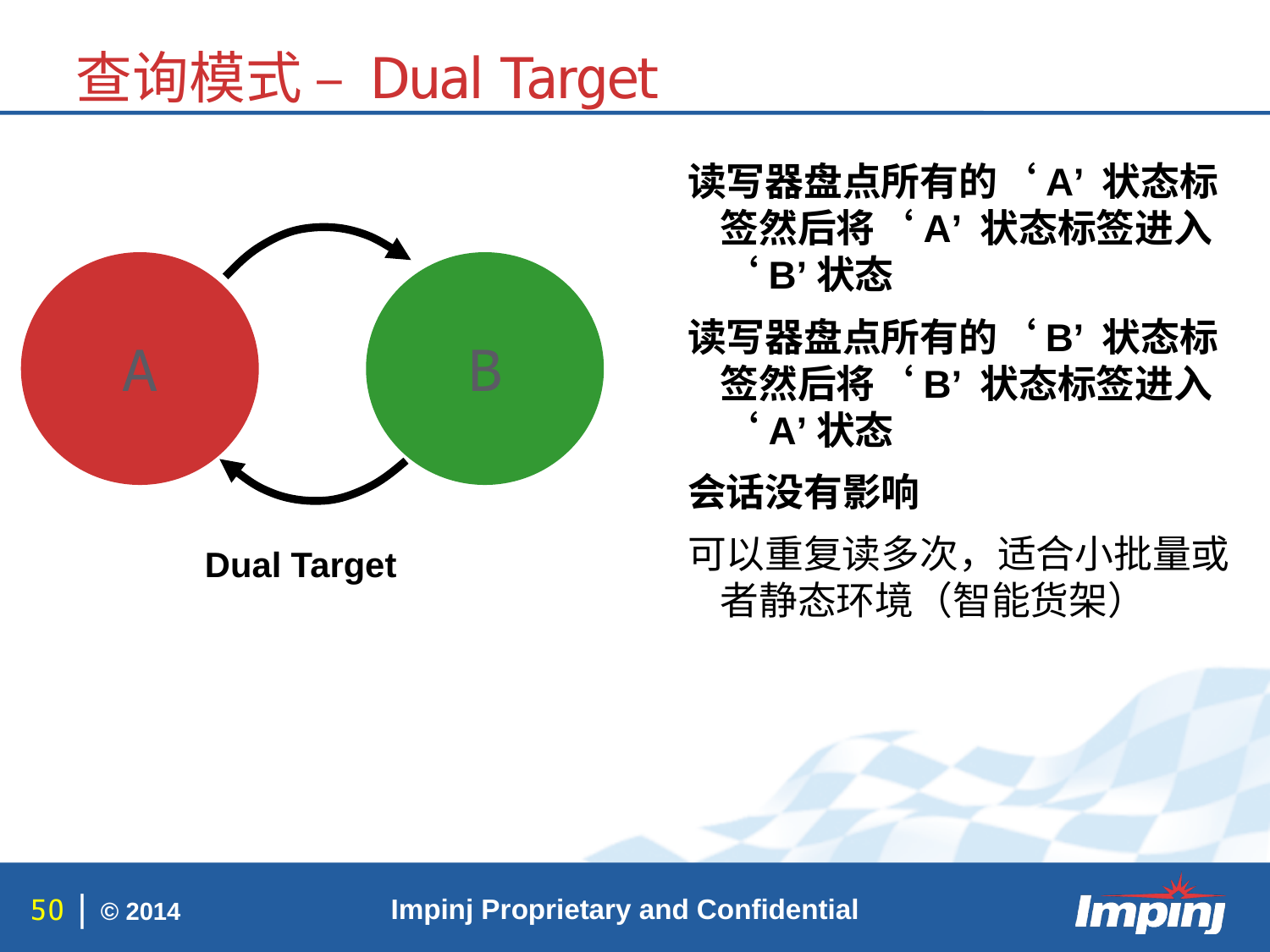

查询模式 – Dual Target
读写器盘点所有的‘A’ 状态标签然后将‘A’ 状态标签进入 ‘B’状态
读写器盘点所有的‘B’ 状态标签然后将‘B’ 状态标签进入 ‘A’状态
会话没有影响
可以重复读多次，适合小批量或者静态环境（智能货架）

A
B

Dual Target